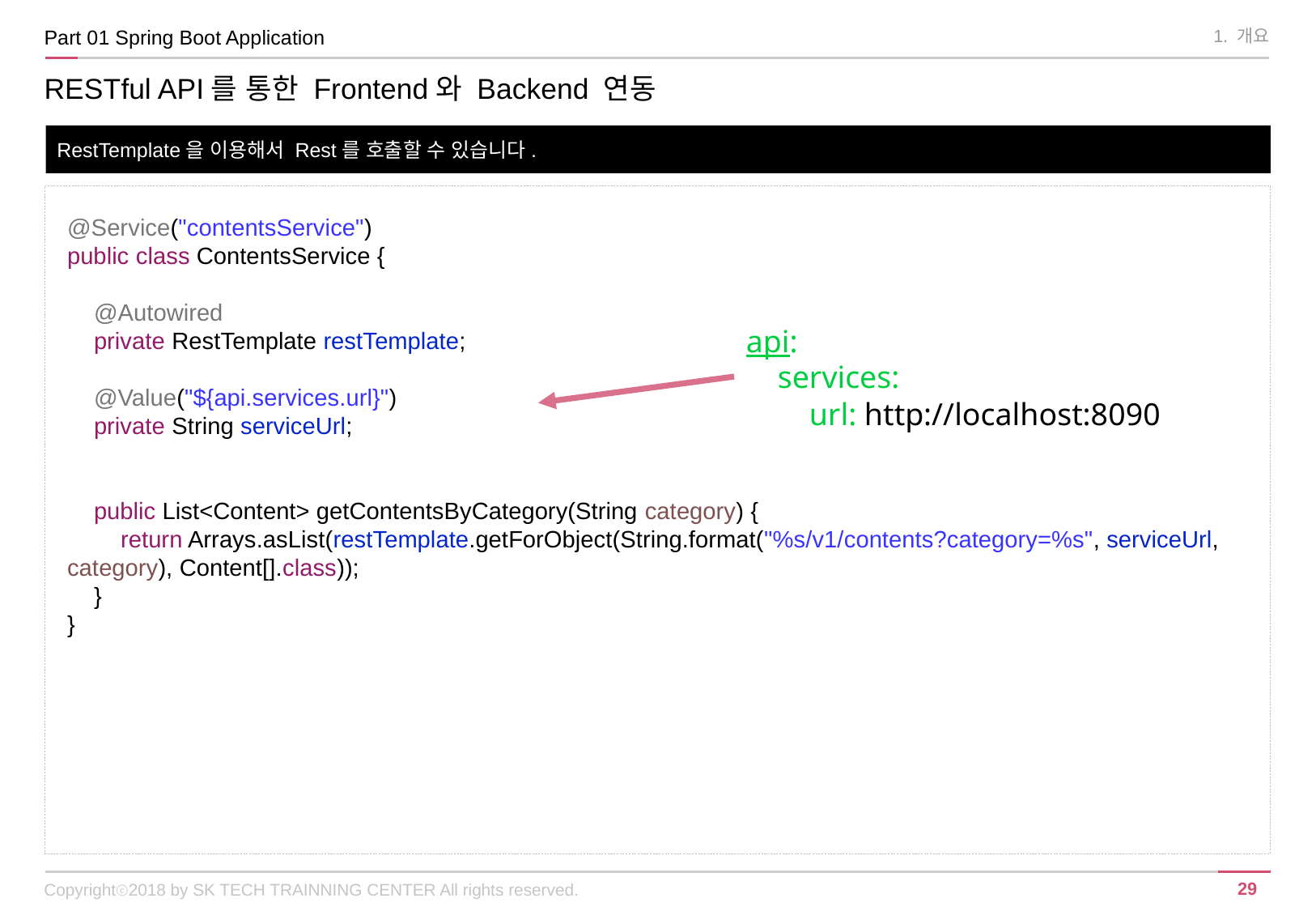

Part 01 Spring Boot Application
1. 개요
RESTful API를 통한 Frontend와 Backend 연동
RestTemplate을 이용해서 Rest를 호출할 수 있습니다.
@Service("contentsService")
public class ContentsService {
    @Autowired
    private RestTemplate restTemplate;
    @Value("${api.services.url}")
    private String serviceUrl;

    public List<Content> getContentsByCategory(String category) {
        return Arrays.asList(restTemplate.getForObject(String.format("%s/v1/contents?category=%s", serviceUrl, category), Content[].class));
    }
}
api:
    services:
        url: http://localhost:8090
Copyrightⓒ2018 by SK TECH TRAINNING CENTER All rights reserved.